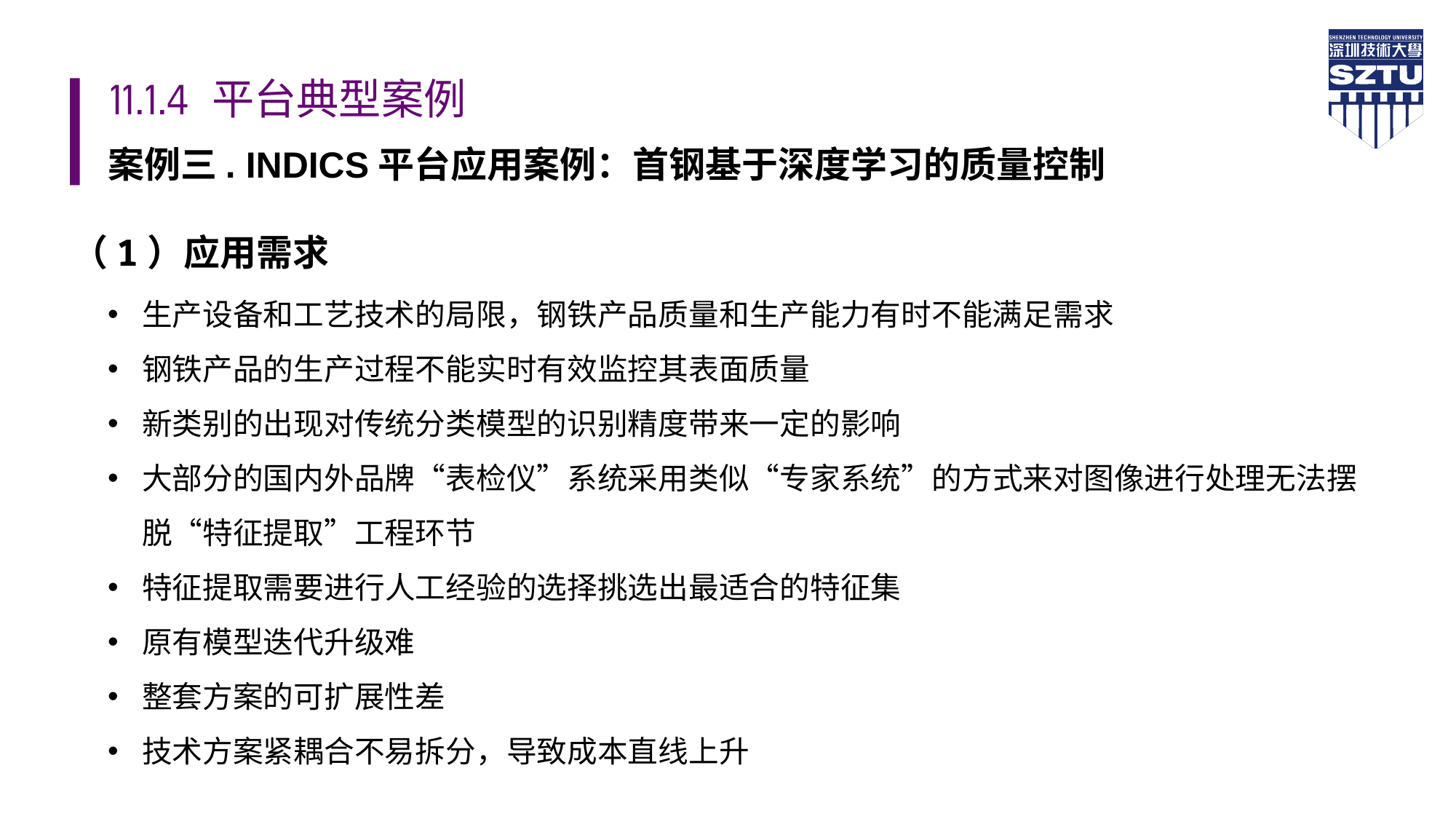

# 11.1.4 平台典型案例
案例三. INDICS平台应用案例：首钢基于深度学习的质量控制
（1）应用需求

生产设备和工艺技术的局限，钢铁产品质量和生产能力有时不能满足需求
钢铁产品的生产过程不能实时有效监控其表面质量
新类别的出现对传统分类模型的识别精度带来一定的影响
大部分的国内外品牌“表检仪”系统采用类似“专家系统”的方式来对图像进行处理无法摆脱“特征提取”工程环节
特征提取需要进行人工经验的选择挑选出最适合的特征集
原有模型迭代升级难
整套方案的可扩展性差
技术方案紧耦合不易拆分，导致成本直线上升